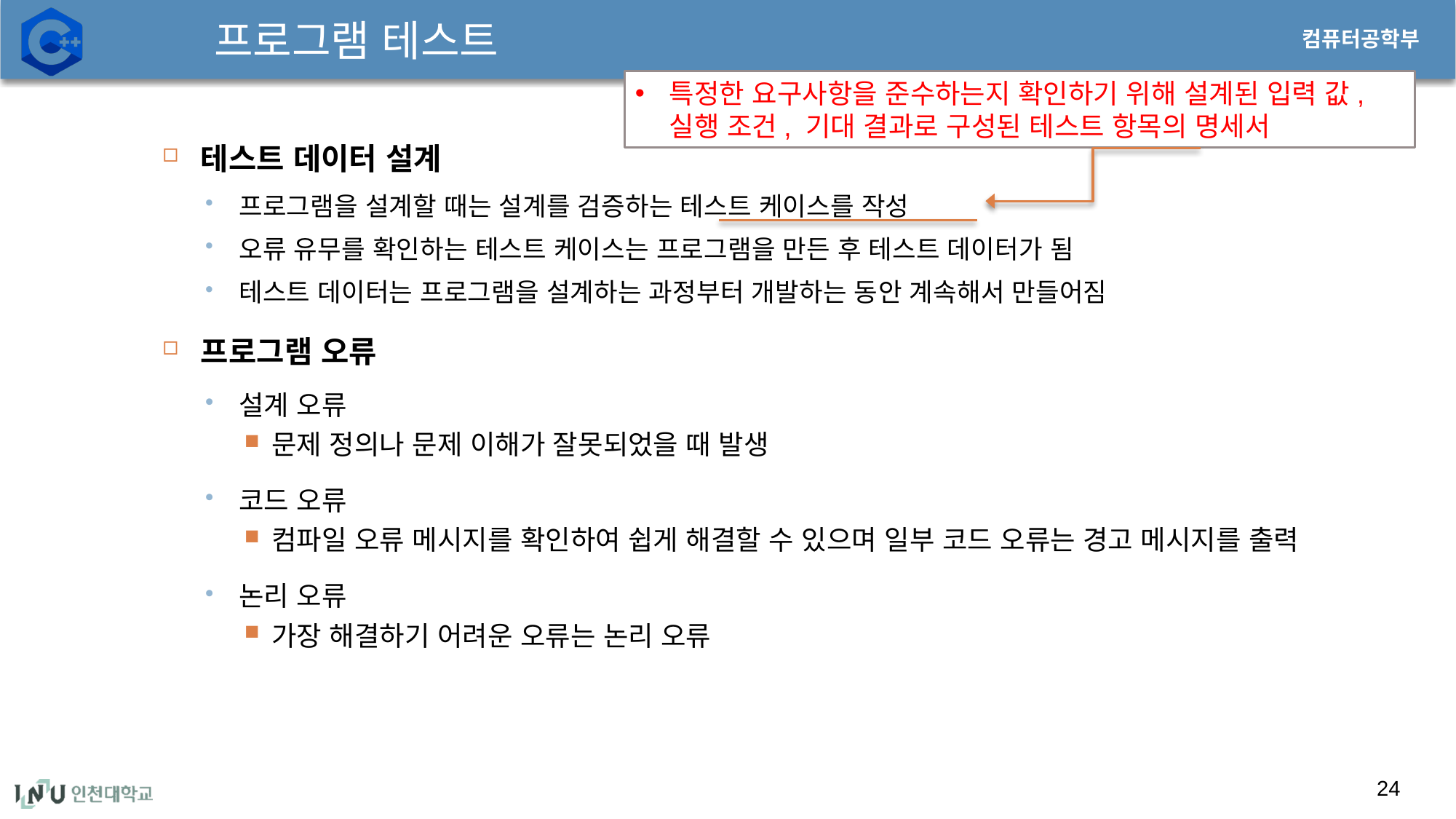

# 프로그램 테스트
특정한 요구사항을 준수하는지 확인하기 위해 설계된 입력 값, 실행 조건, 기대 결과로 구성된 테스트 항목의 명세서
테스트 데이터 설계
프로그램을 설계할 때는 설계를 검증하는 테스트 케이스를 작성
오류 유무를 확인하는 테스트 케이스는 프로그램을 만든 후 테스트 데이터가 됨
테스트 데이터는 프로그램을 설계하는 과정부터 개발하는 동안 계속해서 만들어짐
프로그램 오류
설계 오류
문제 정의나 문제 이해가 잘못되었을 때 발생
코드 오류
컴파일 오류 메시지를 확인하여 쉽게 해결할 수 있으며 일부 코드 오류는 경고 메시지를 출력
논리 오류
가장 해결하기 어려운 오류는 논리 오류